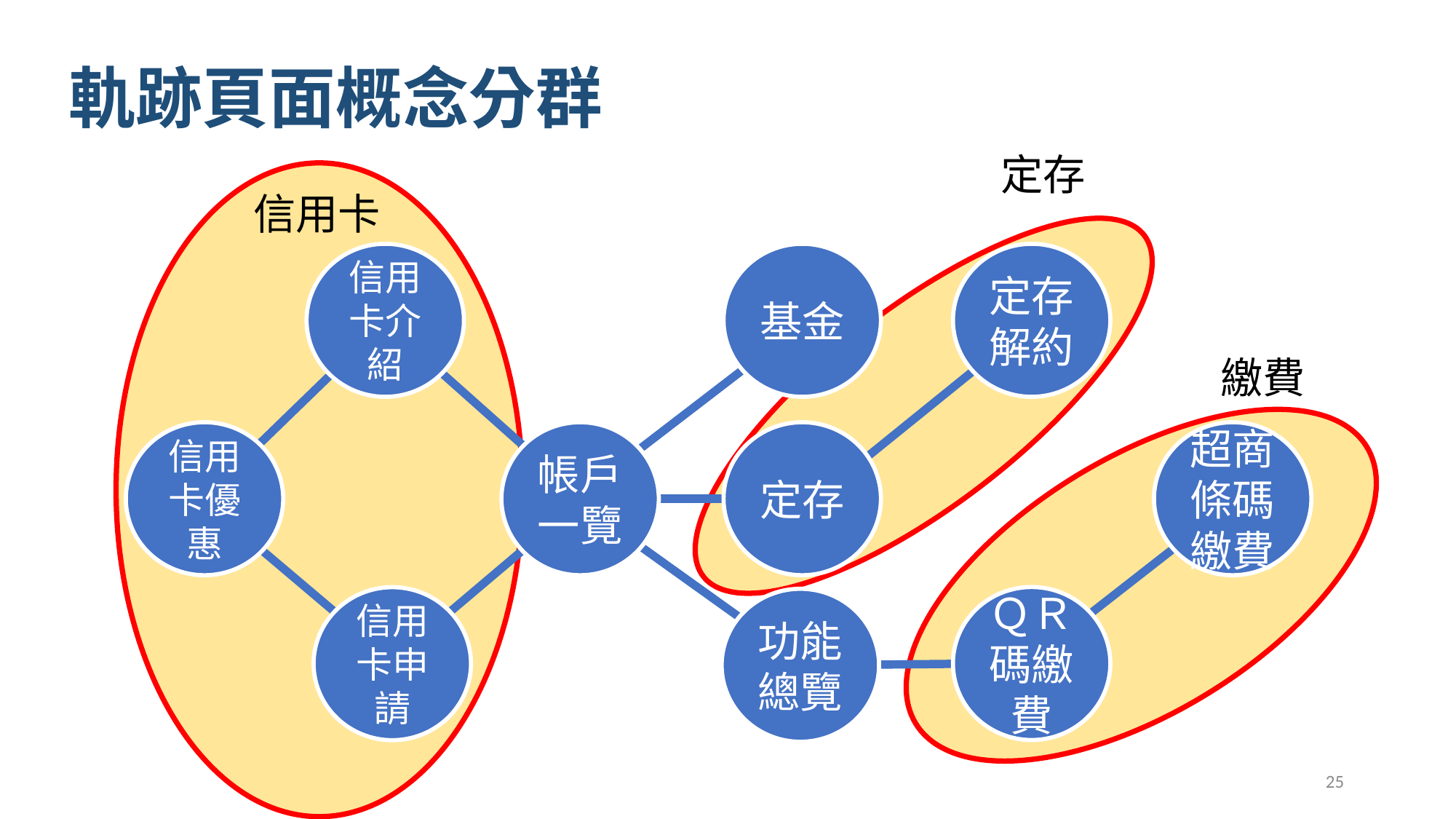

# 軌跡頁面概念分群
定存

信用卡
信用卡介紹

基金
定存解約

繳費
信用卡優惠
帳戶一覽
定存
超商條碼繳費

ＱＲ碼繳費

信用卡申請

功能總覽

25